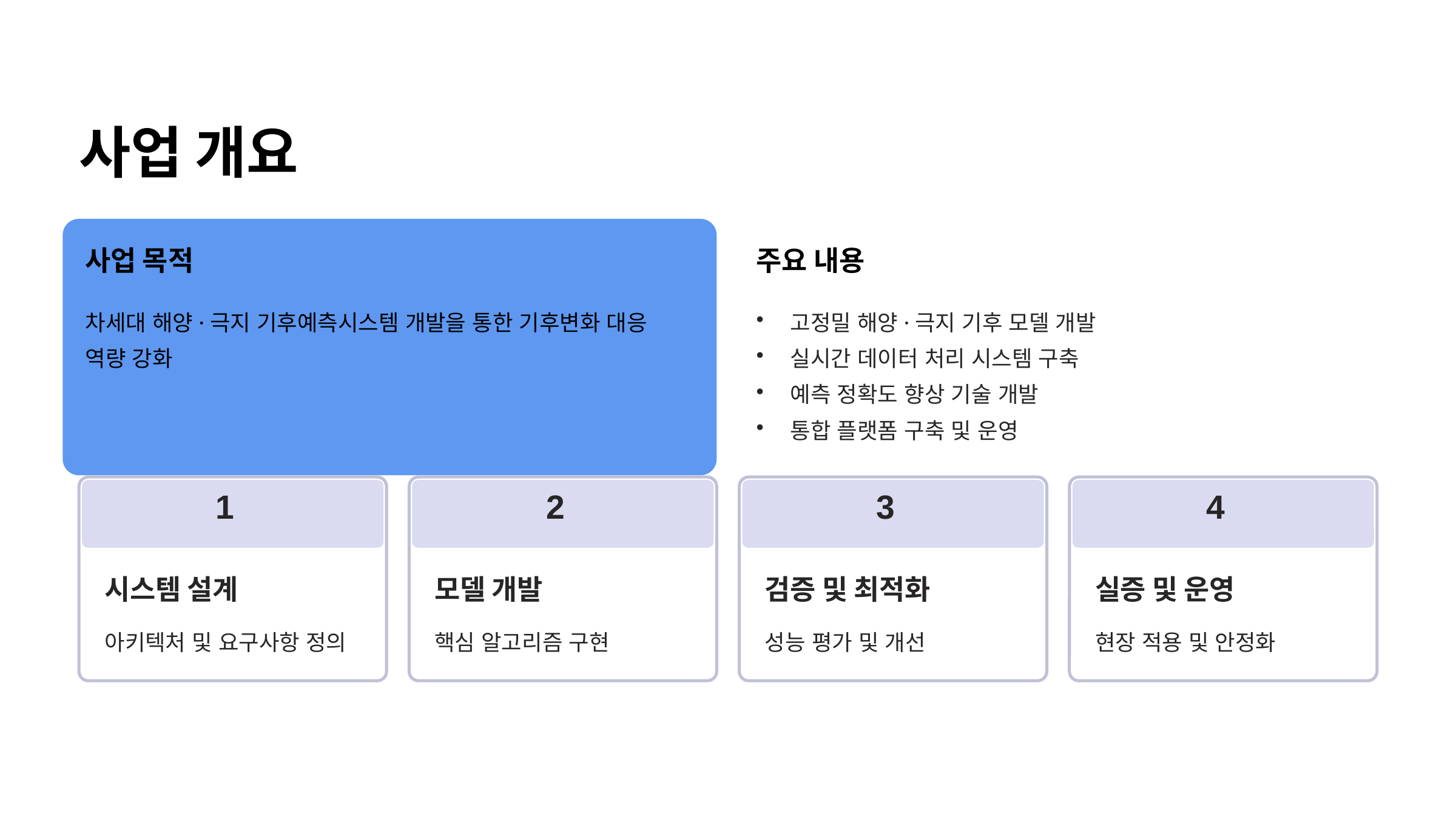

사업 개요

사업 목적
주요 내용
차세대 해양·극지 기후예측시스템 개발을 통한 기후변화 대응 역량 강화
고정밀 해양·극지 기후 모델 개발
실시간 데이터 처리 시스템 구축
예측 정확도 향상 기술 개발
통합 플랫폼 구축 및 운영

1
2
3
4
시스템 설계
모델 개발
검증 및 최적화
실증 및 운영
아키텍처 및 요구사항 정의
핵심 알고리즘 구현
성능 평가 및 개선
현장 적용 및 안정화